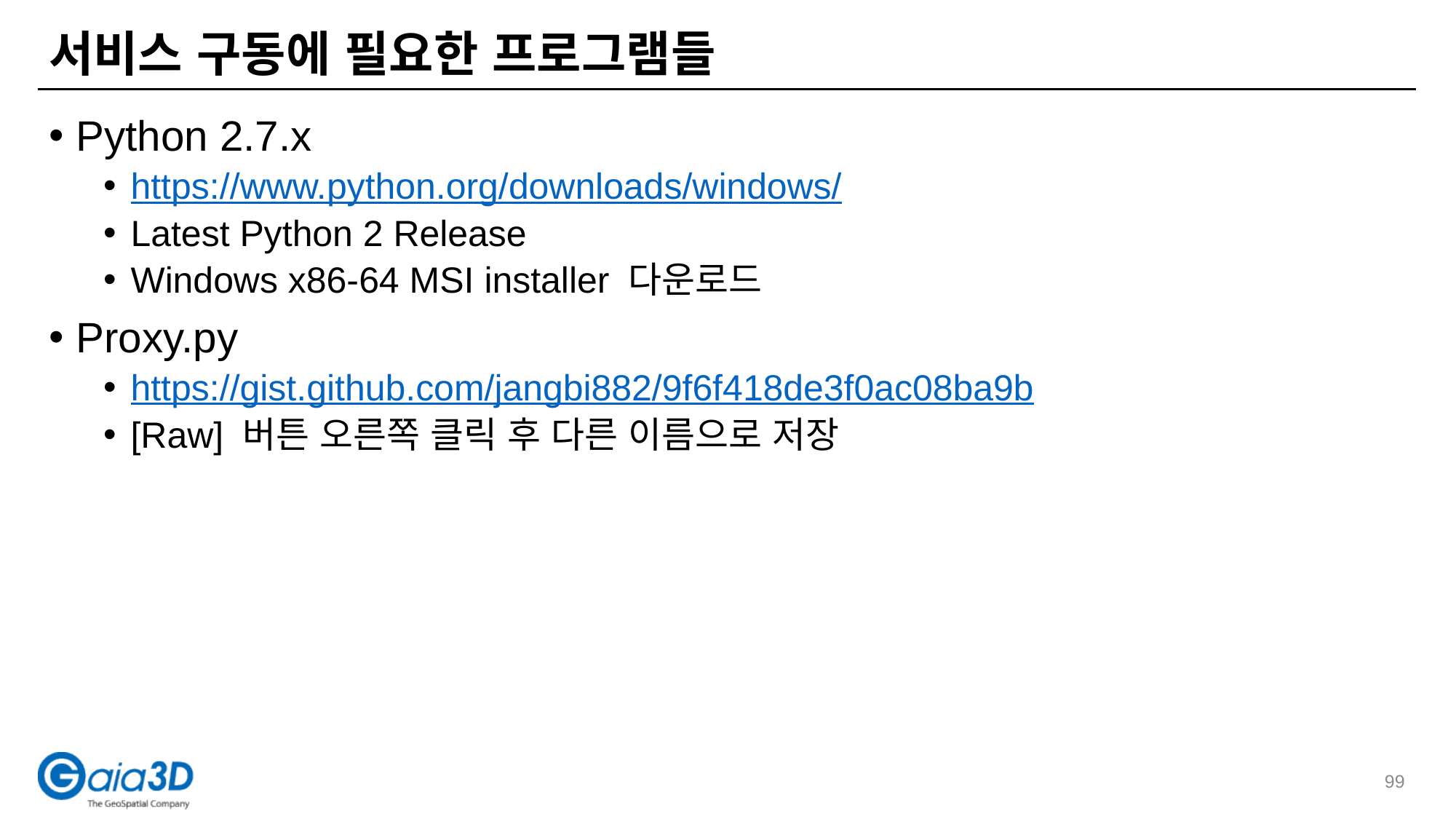

# 서비스 구동에 필요한 프로그램들
Python 2.7.x
https://www.python.org/downloads/windows/
Latest Python 2 Release
Windows x86-64 MSI installer 다운로드
Proxy.py
https://gist.github.com/jangbi882/9f6f418de3f0ac08ba9b
[Raw] 버튼 오른쪽 클릭 후 다른 이름으로 저장
99